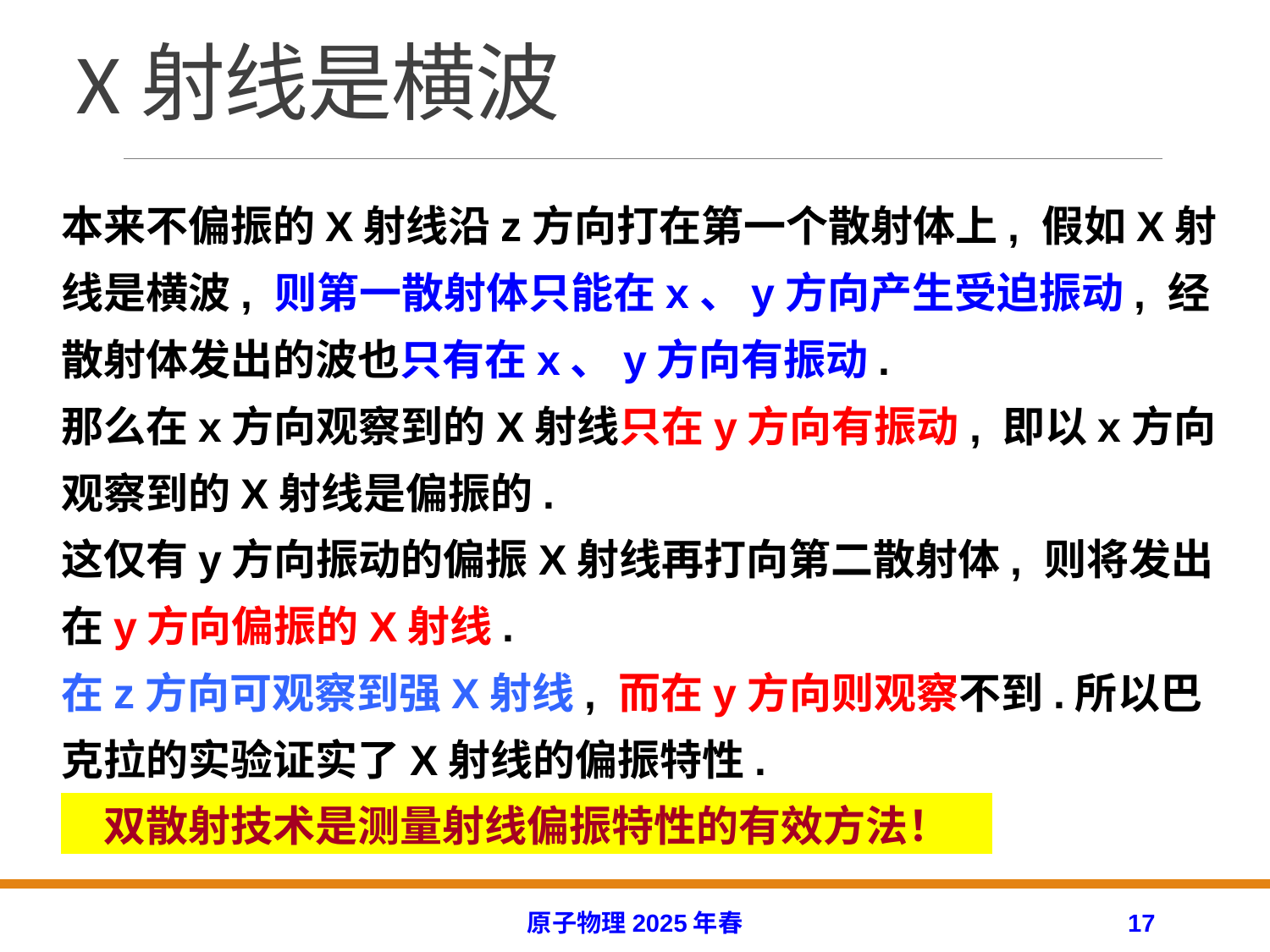

# X射线是横波
本来不偏振的X射线沿z方向打在第一个散射体上, 假如X射线是横波, 则第一散射体只能在x、y方向产生受迫振动, 经散射体发出的波也只有在x、y方向有振动.
那么在x方向观察到的X射线只在y方向有振动, 即以x方向观察到的X射线是偏振的.
这仅有y方向振动的偏振X射线再打向第二散射体, 则将发出在y方向偏振的X射线.
在z方向可观察到强X射线, 而在y方向则观察不到.所以巴克拉的实验证实了X射线的偏振特性.
　双散射技术是测量射线偏振特性的有效方法！
原子物理2025年春
17